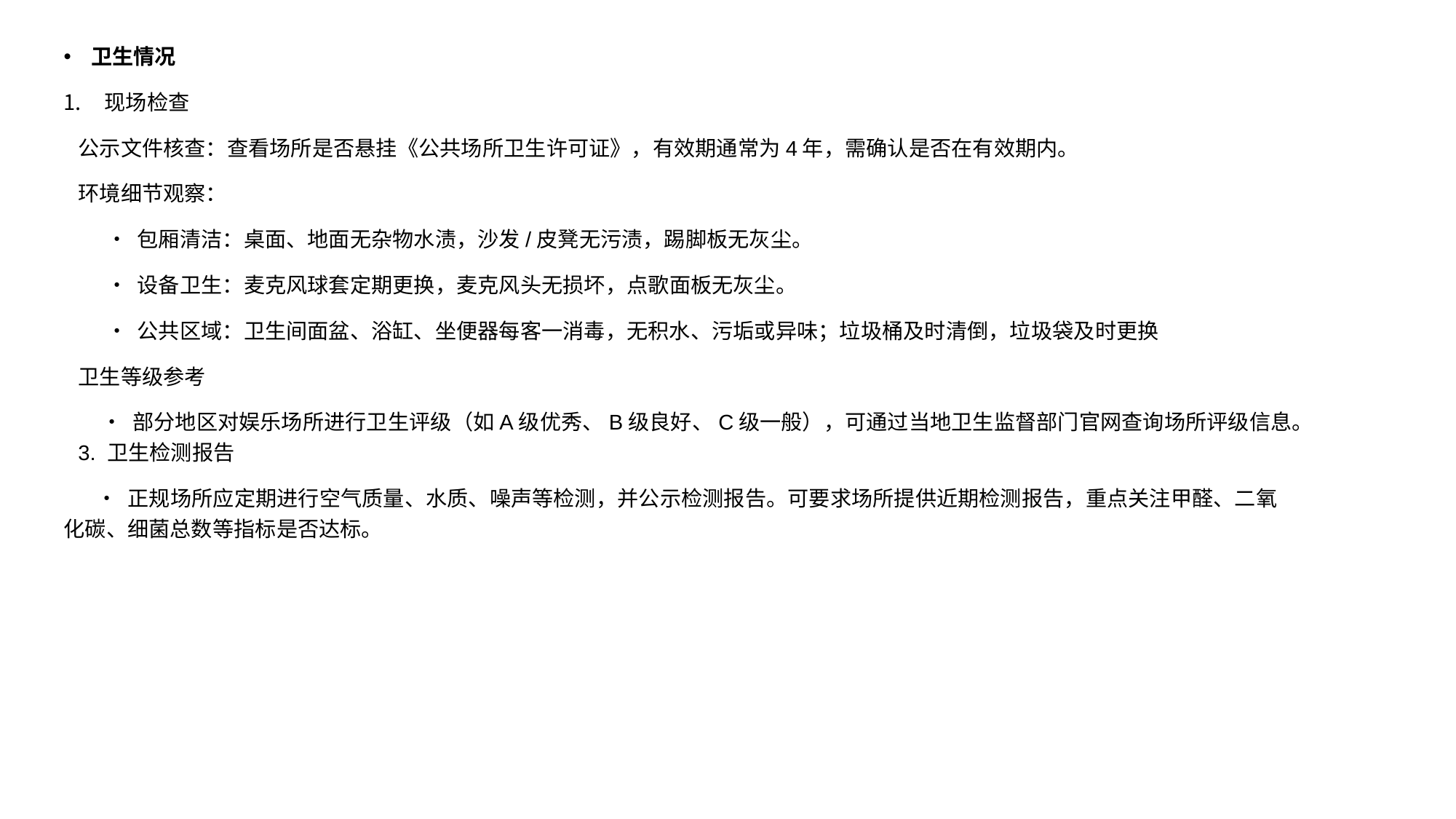

卫生情况
现场检查
  公示文件核查：查看场所是否悬挂《公共场所卫生许可证》，有效期通常为4年，需确认是否在有效期内。
  环境细节观察：
         • 包厢清洁：桌面、地面无杂物水渍，沙发/皮凳无污渍，踢脚板无灰尘。
         • 设备卫生：麦克风球套定期更换，麦克风头无损坏，点歌面板无灰尘。
         • 公共区域：卫生间面盆、浴缸、坐便器每客一消毒，无积水、污垢或异味；垃圾桶及时清倒，垃圾袋及时更换
  卫生等级参考
        • 部分地区对娱乐场所进行卫生评级（如A级优秀、B级良好、C级一般），可通过当地卫生监督部门官网查询场所评级信息。  3. 卫生检测报告
       • 正规场所应定期进行空气质量、水质、噪声等检测，并公示检测报告。可要求场所提供近期检测报告，重点关注甲醛、二氧化碳、细菌总数等指标是否达标。